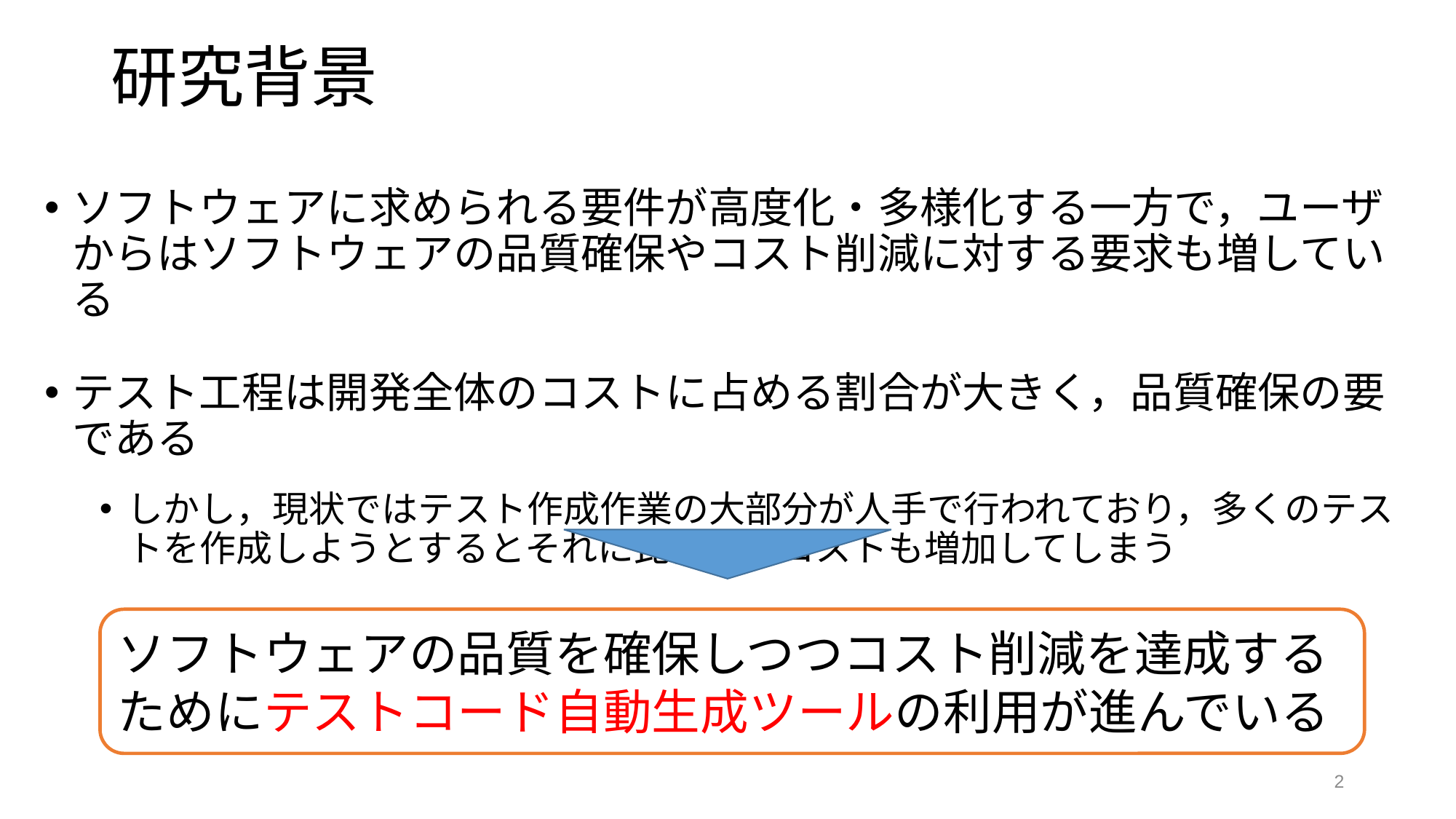

# 研究背景
ソフトウェアに求められる要件が高度化・多様化する一方で，ユーザからはソフトウェアの品質確保やコスト削減に対する要求も増している

テスト工程は開発全体のコストに占める割合が大きく，品質確保の要である

しかし，現状ではテスト作成作業の大部分が人手で行われており，多くのテストを作成しようとするとそれに比例してコストも増加してしまう

ソフトウェアの品質を確保しつつコスト削減を達成するためにテストコード自動生成ツールの利用が進んでいる
2